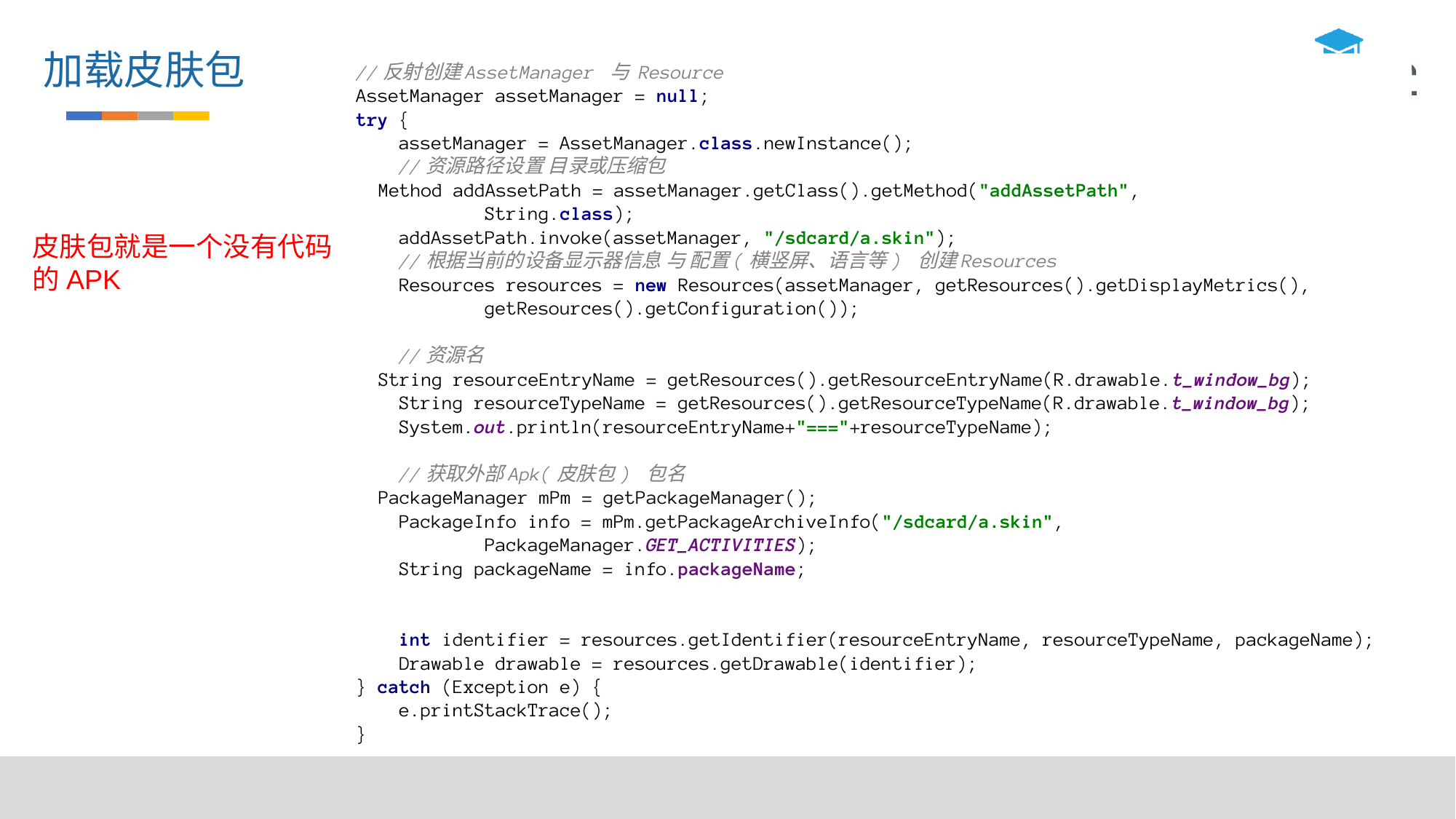

加载皮肤包
//反射创建AssetManager 与 Resource
AssetManager assetManager = null;
try {
    assetManager = AssetManager.class.newInstance();
    //资源路径设置 目录或压缩包
    Method addAssetPath = assetManager.getClass().getMethod("addAssetPath",
            String.class);
    addAssetPath.invoke(assetManager, "/sdcard/a.skin");
    //根据当前的设备显示器信息 与 配置(横竖屏、语言等) 创建Resources
    Resources resources = new Resources(assetManager, getResources().getDisplayMetrics(),
            getResources().getConfiguration());
    //资源名
    String resourceEntryName = getResources().getResourceEntryName(R.drawable.t_window_bg);
    String resourceTypeName = getResources().getResourceTypeName(R.drawable.t_window_bg);
    System.out.println(resourceEntryName+"==="+resourceTypeName);
    //获取外部Apk(皮肤包) 包名
    PackageManager mPm = getPackageManager();
    PackageInfo info = mPm.getPackageArchiveInfo("/sdcard/a.skin",
            PackageManager.GET_ACTIVITIES);
    String packageName = info.packageName;
    int identifier = resources.getIdentifier(resourceEntryName, resourceTypeName, packageName);
    Drawable drawable = resources.getDrawable(identifier);
} catch (Exception e) {
    e.printStackTrace();
}

皮肤包就是一个没有代码的APK